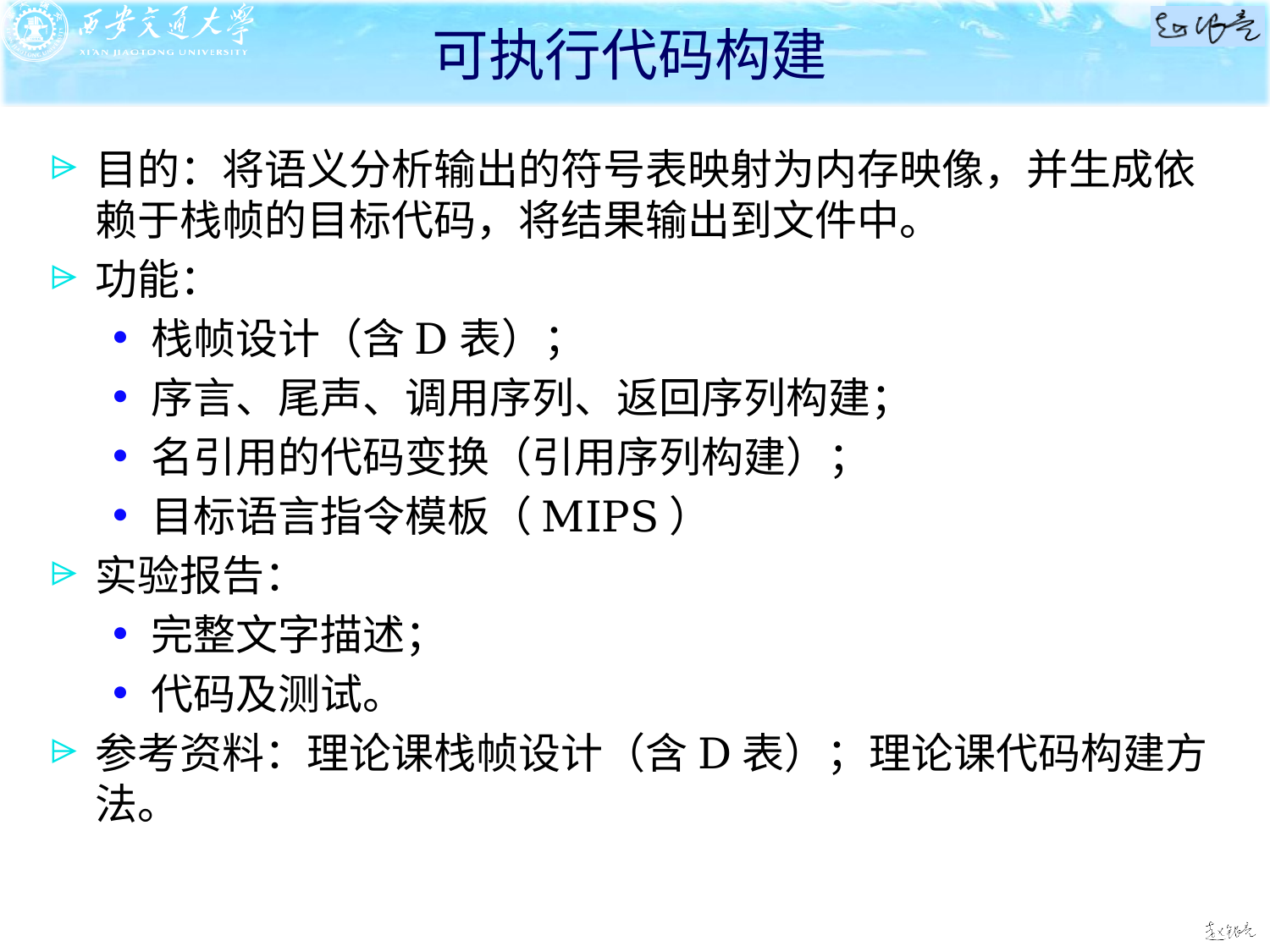

# 可执行代码构建
目的：将语义分析输出的符号表映射为内存映像，并生成依赖于栈帧的目标代码，将结果输出到文件中。
功能：
栈帧设计（含D表）；
序言、尾声、调用序列、返回序列构建；
名引用的代码变换（引用序列构建）；
目标语言指令模板（MIPS）
实验报告：
完整文字描述；
代码及测试。
参考资料：理论课栈帧设计（含D表）；理论课代码构建方法。